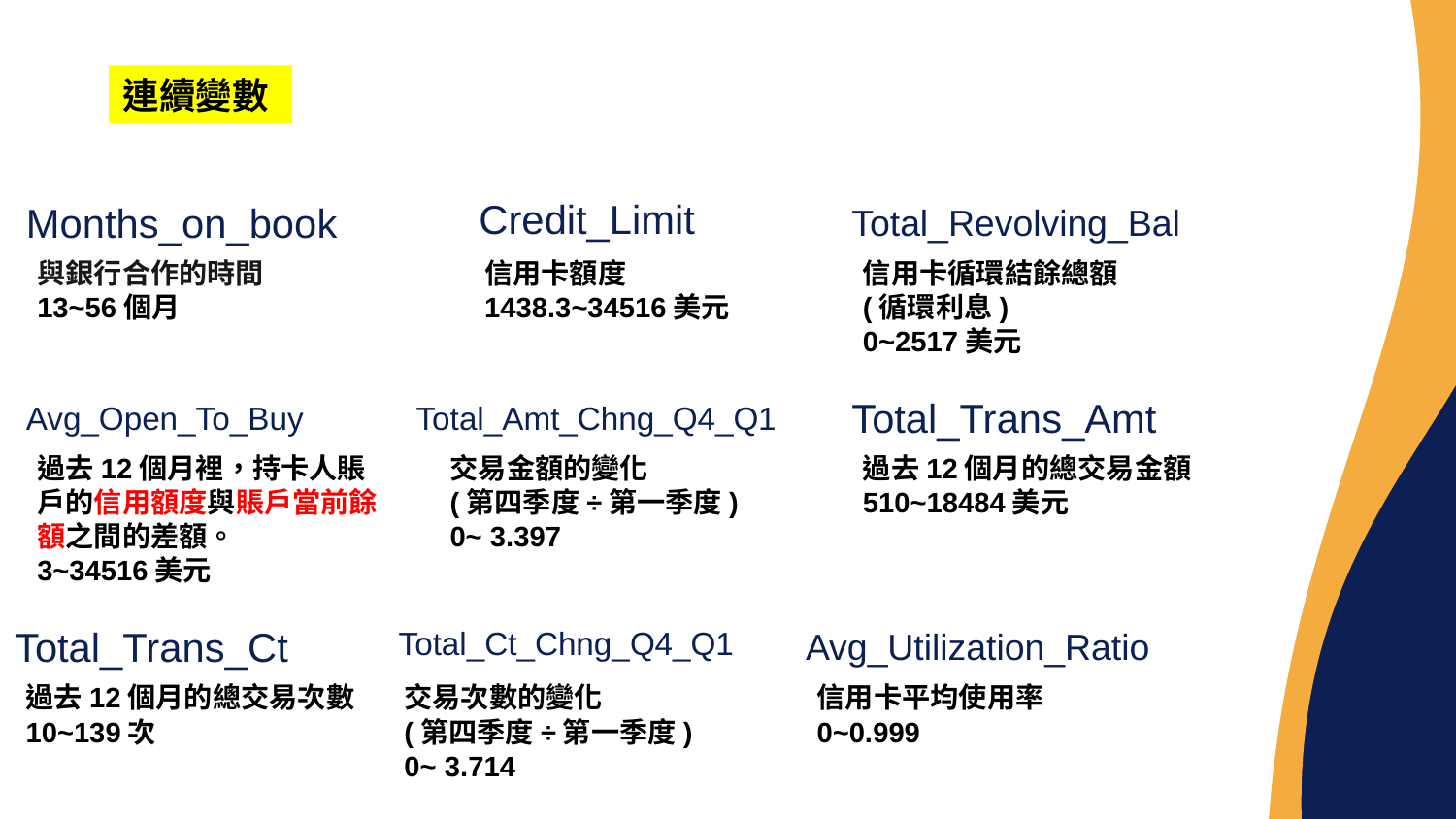

連續變數
Credit_Limit
Months_on_book
Total_Revolving_Bal
與銀行合作的時間
13~56個月
信用卡額度
1438.3~34516美元
信用卡循環結餘總額
(循環利息)
0~2517美元
Avg_Open_To_Buy
# Total_Amt_Chng_Q4_Q1
Total_Trans_Amt
過去12個月裡，持卡人賬戶的信用額度與賬戶當前餘額之間的差額。
3~34516美元
交易金額的變化
(第四季度÷第一季度)
0~ 3.397
過去12個月的總交易金額
510~18484美元
Total_Ct_Chng_Q4_Q1
Total_Trans_Ct
Avg_Utilization_Ratio
過去12個月的總交易次數
10~139次
交易次數的變化
(第四季度÷第一季度)
0~ 3.714
信用卡平均使用率
0~0.999